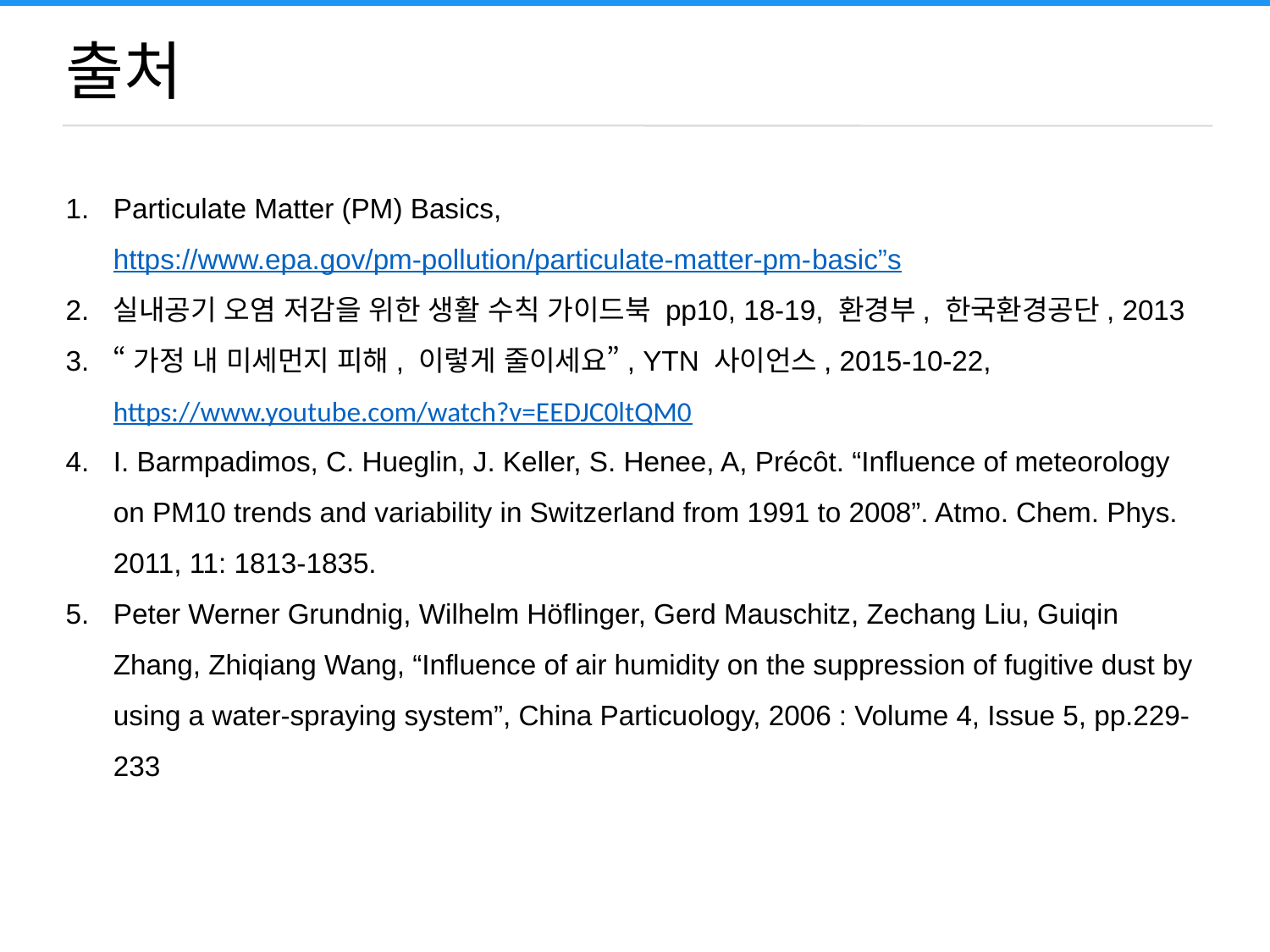

출처
Particulate Matter (PM) Basics,
https://www.epa.gov/pm-pollution/particulate-matter-pm-basic”s
실내공기 오염 저감을 위한 생활 수칙 가이드북 pp10, 18-19, 환경부, 한국환경공단, 2013
“가정 내 미세먼지 피해, 이렇게 줄이세요”, YTN 사이언스, 2015-10-22,
https://www.youtube.com/watch?v=EEDJC0ltQM0
I. Barmpadimos, C. Hueglin, J. Keller, S. Henee, A, Précȏt. “Influence of meteorology on PM10 trends and variability in Switzerland from 1991 to 2008”. Atmo. Chem. Phys. 2011, 11: 1813-1835.
Peter Werner Grundnig, Wilhelm Höflinger, Gerd Mauschitz, Zechang Liu, Guiqin Zhang, Zhiqiang Wang, “Influence of air humidity on the suppression of fugitive dust by using a water-spraying system”, China Particuology, 2006 : Volume 4, Issue 5, pp.229-233